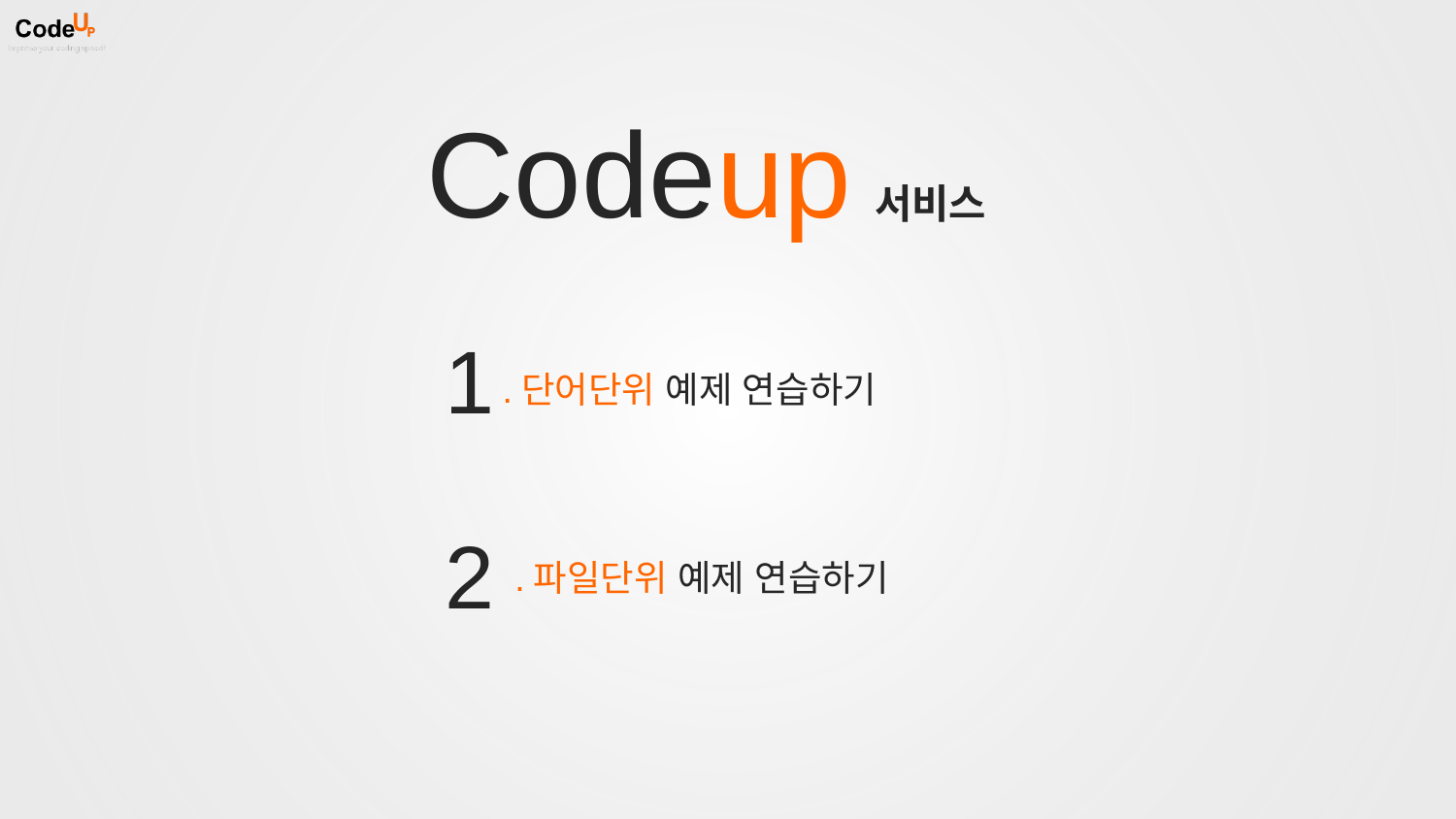

Codeup
서비스
1
.단어단위 예제 연습하기
2
.파일단위 예제 연습하기